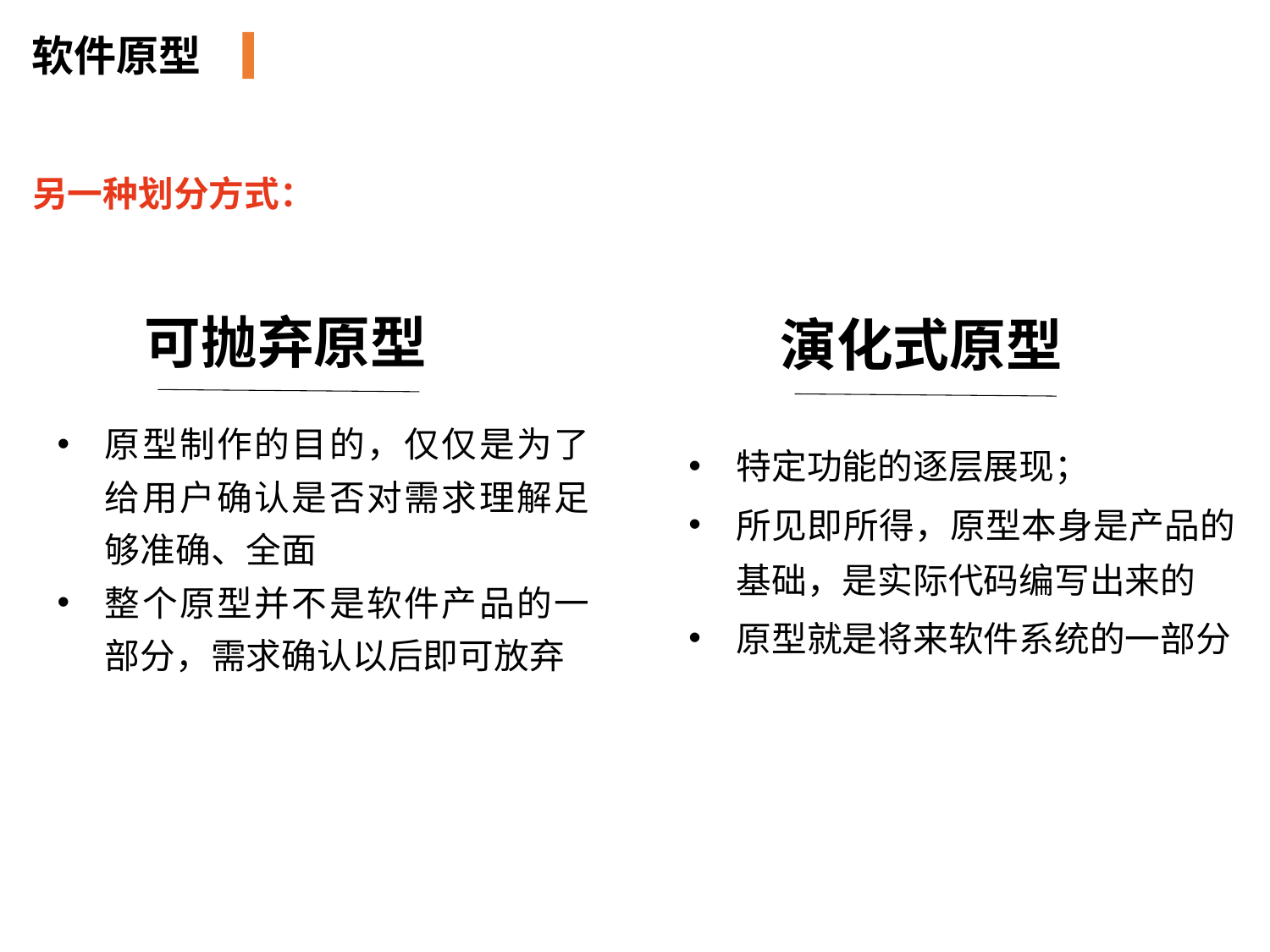

软件原型

另一种划分方式：
可抛弃原型
演化式原型
原型制作的目的，仅仅是为了给用户确认是否对需求理解足够准确、全面
整个原型并不是软件产品的一部分，需求确认以后即可放弃
特定功能的逐层展现；
所见即所得，原型本身是产品的基础，是实际代码编写出来的
原型就是将来软件系统的一部分